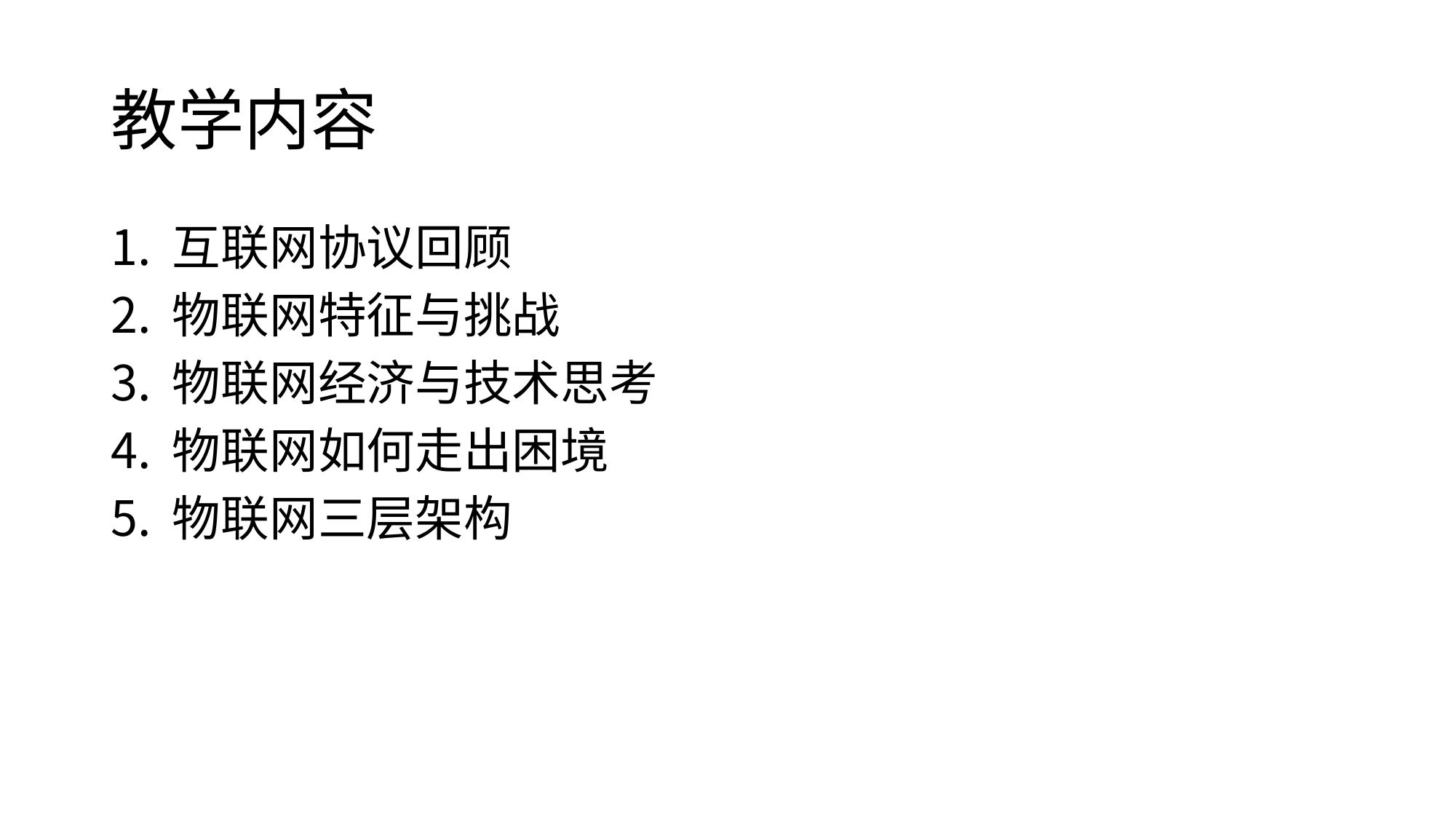

# 教学内容
互联网协议回顾
物联网特征与挑战
物联网经济与技术思考
物联网如何走出困境
物联网三层架构